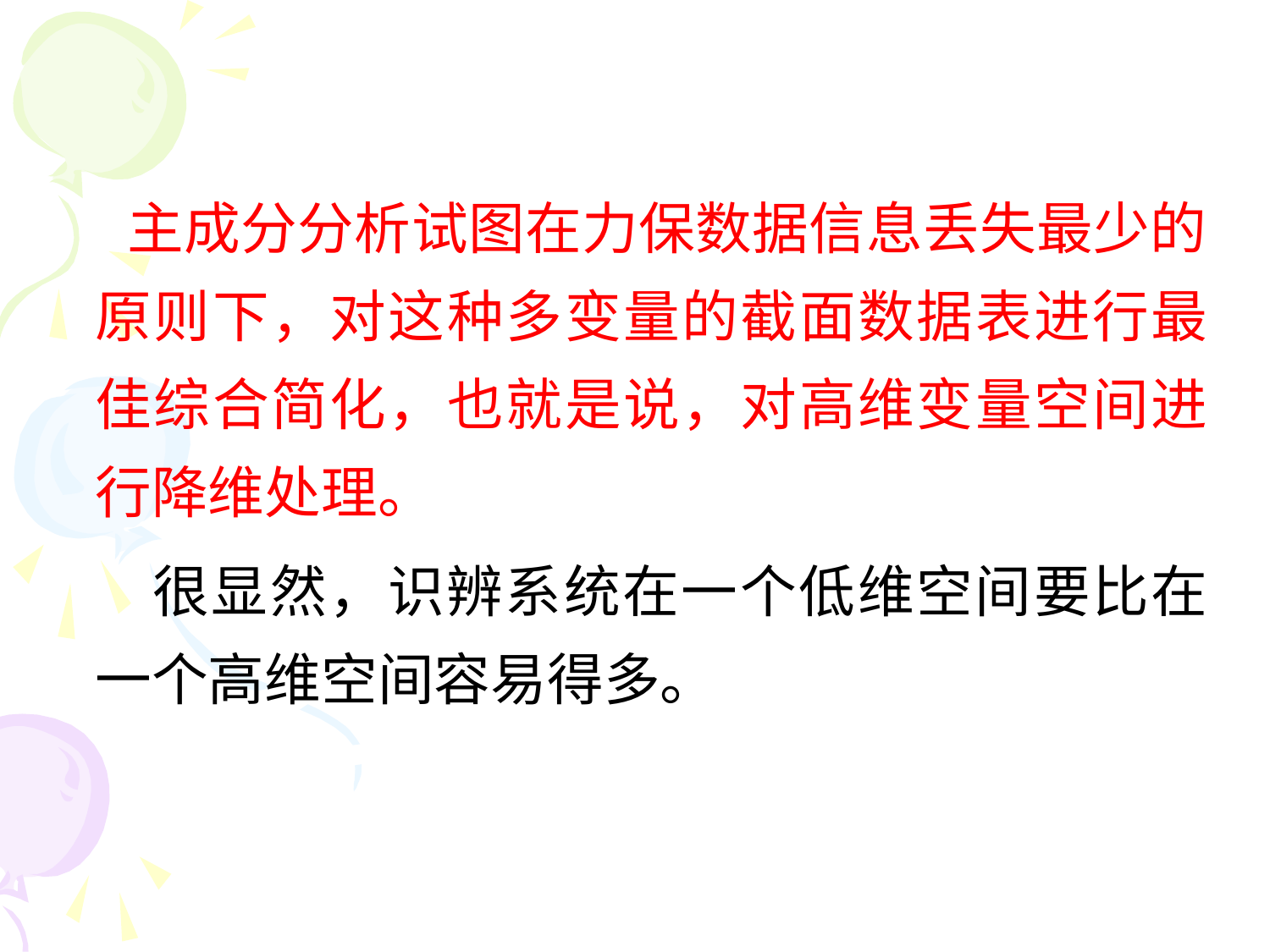

主成分分析试图在力保数据信息丢失最少的原则下，对这种多变量的截面数据表进行最佳综合简化，也就是说，对高维变量空间进行降维处理。
      很显然，识辨系统在一个低维空间要比在一个高维空间容易得多。